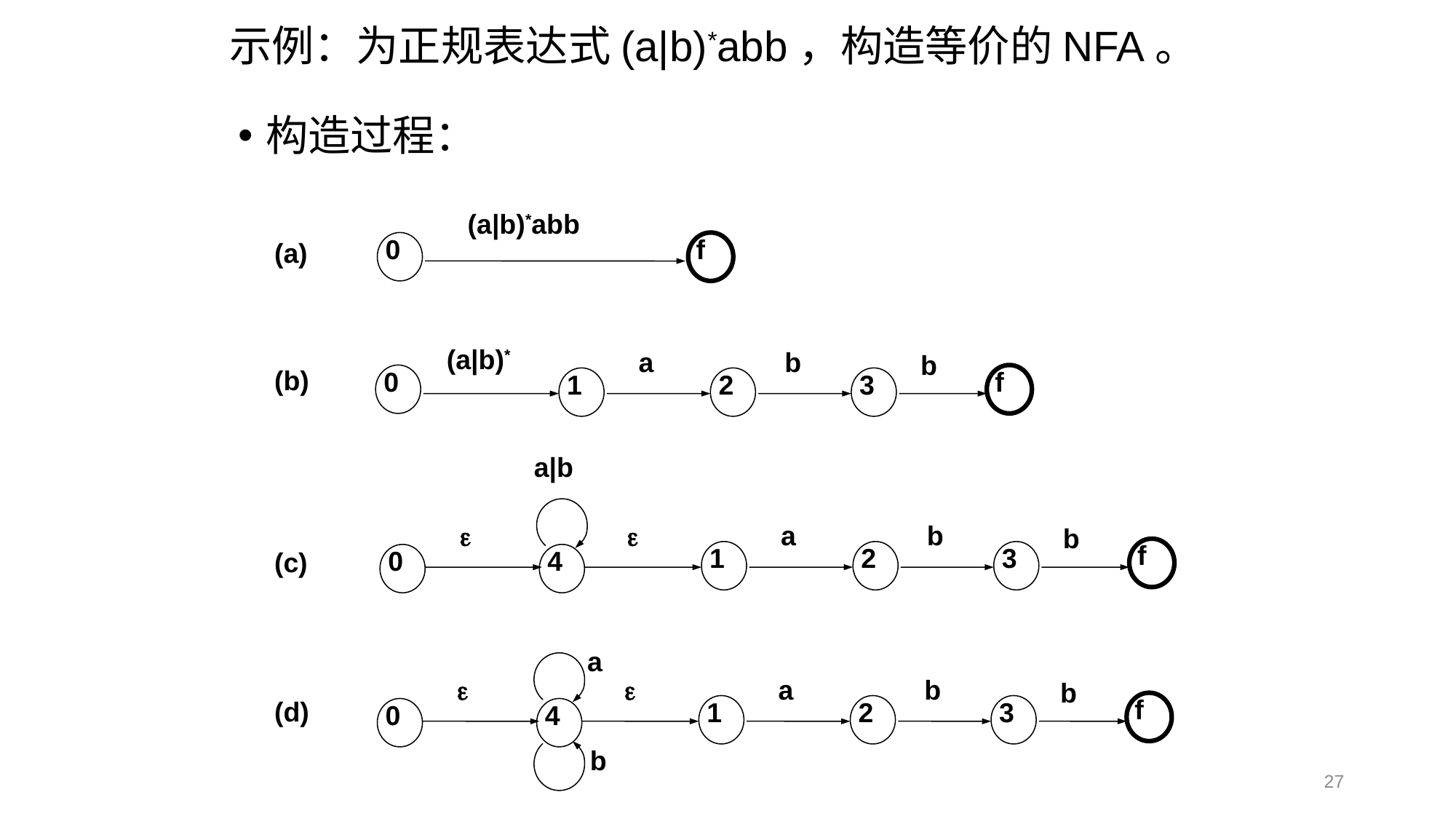

# 示例：为正规表达式(a|b)*abb，构造等价的NFA。
构造过程：
(a|b)*abb
0

f

(a)
  (a|b)*
 a
 b
b
0

f

1

2

3

(b)
a|b

 ε
 ε
 a
 b
b
f

1

2

3

0

4

(c)
a

 ε
 ε
 a
 b
b
f

1

2

3

0

4

b

(d)
27